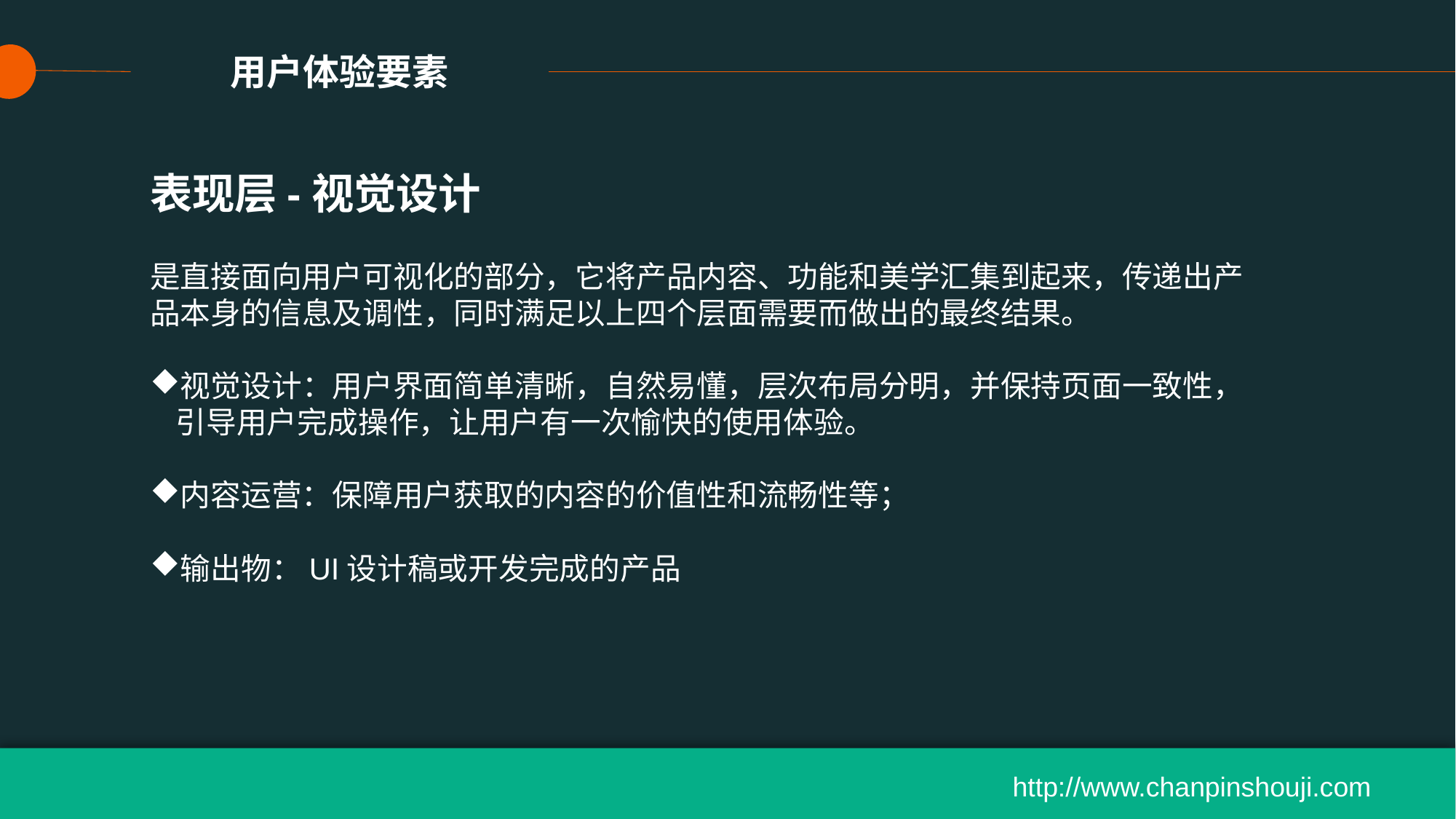

用户体验要素
表现层-视觉设计
是直接面向用户可视化的部分，它将产品内容、功能和美学汇集到起来，传递出产品本身的信息及调性，同时满足以上四个层面需要而做出的最终结果。

视觉设计：用户界面简单清晰，自然易懂，层次布局分明，并保持页面一致性，引导用户完成操作，让用户有一次愉快的使用体验。

内容运营：保障用户获取的内容的价值性和流畅性等；

输出物：UI设计稿或开发完成的产品

http://www.chanpinshouji.com